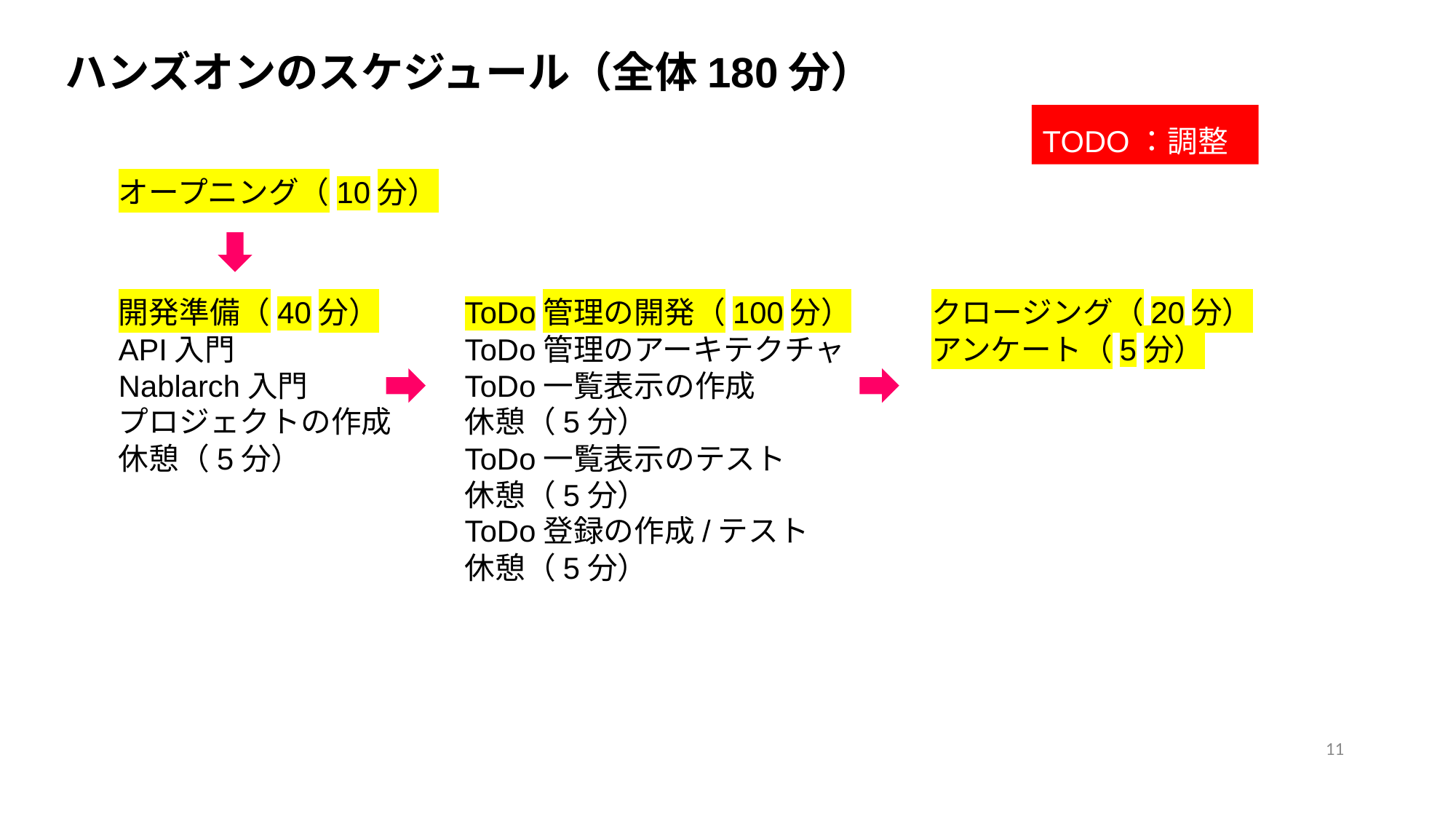

ハンズオンのスケジュール（全体180分）
TODO：調整
オープニング（10分）

ToDo管理の開発（100分）
ToDo管理のアーキテクチャ
ToDo一覧表示の作成
休憩（5分）
ToDo一覧表示のテスト
休憩（5分）
ToDo登録の作成/テスト
休憩（5分）
クロージング（20分）
アンケート（5分）
開発準備（40分）
API入門
Nablarch入門
プロジェクトの作成
休憩（5分）

11